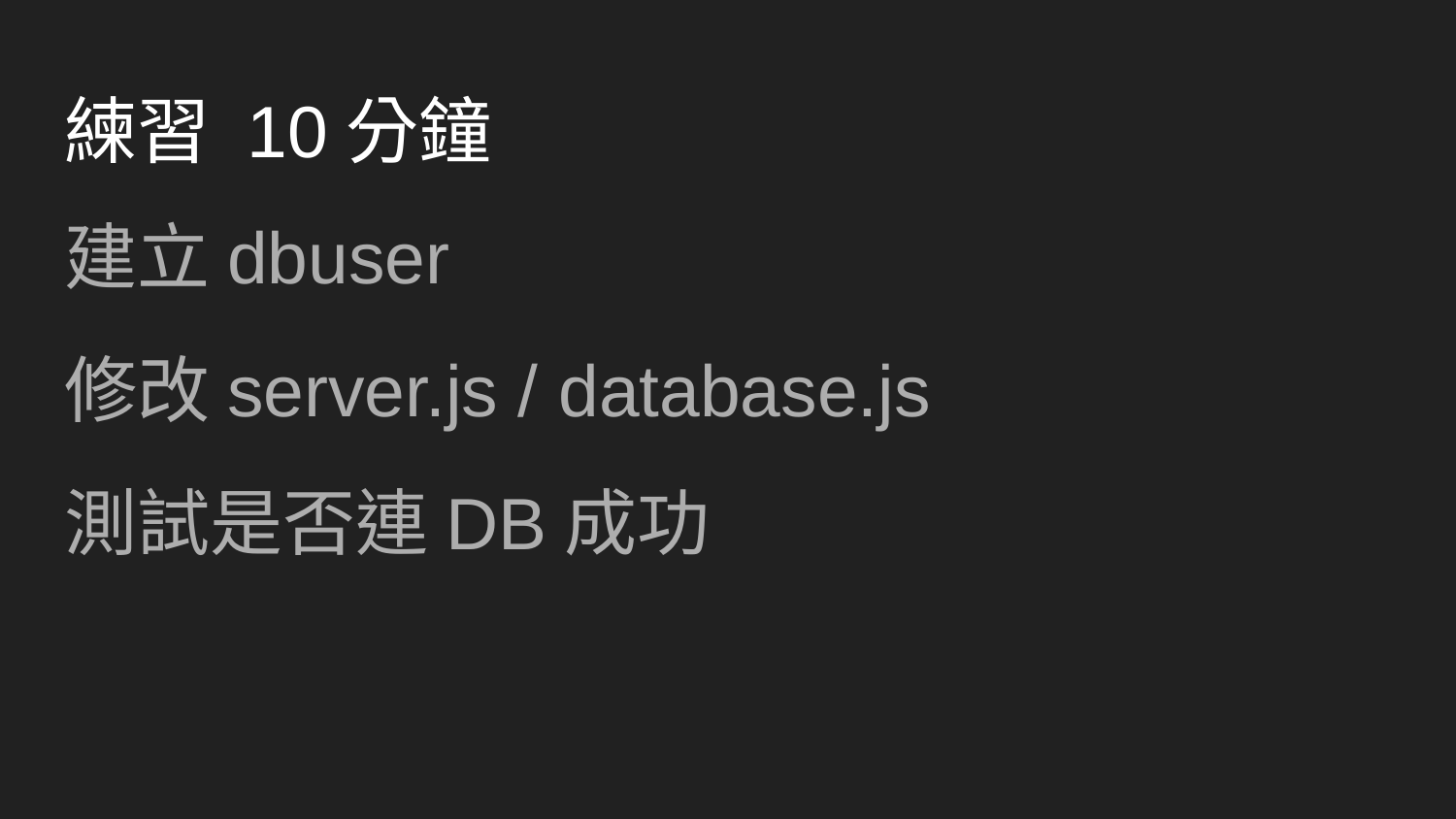

# 練習 10分鐘
建立dbuser
修改server.js / database.js
測試是否連DB成功